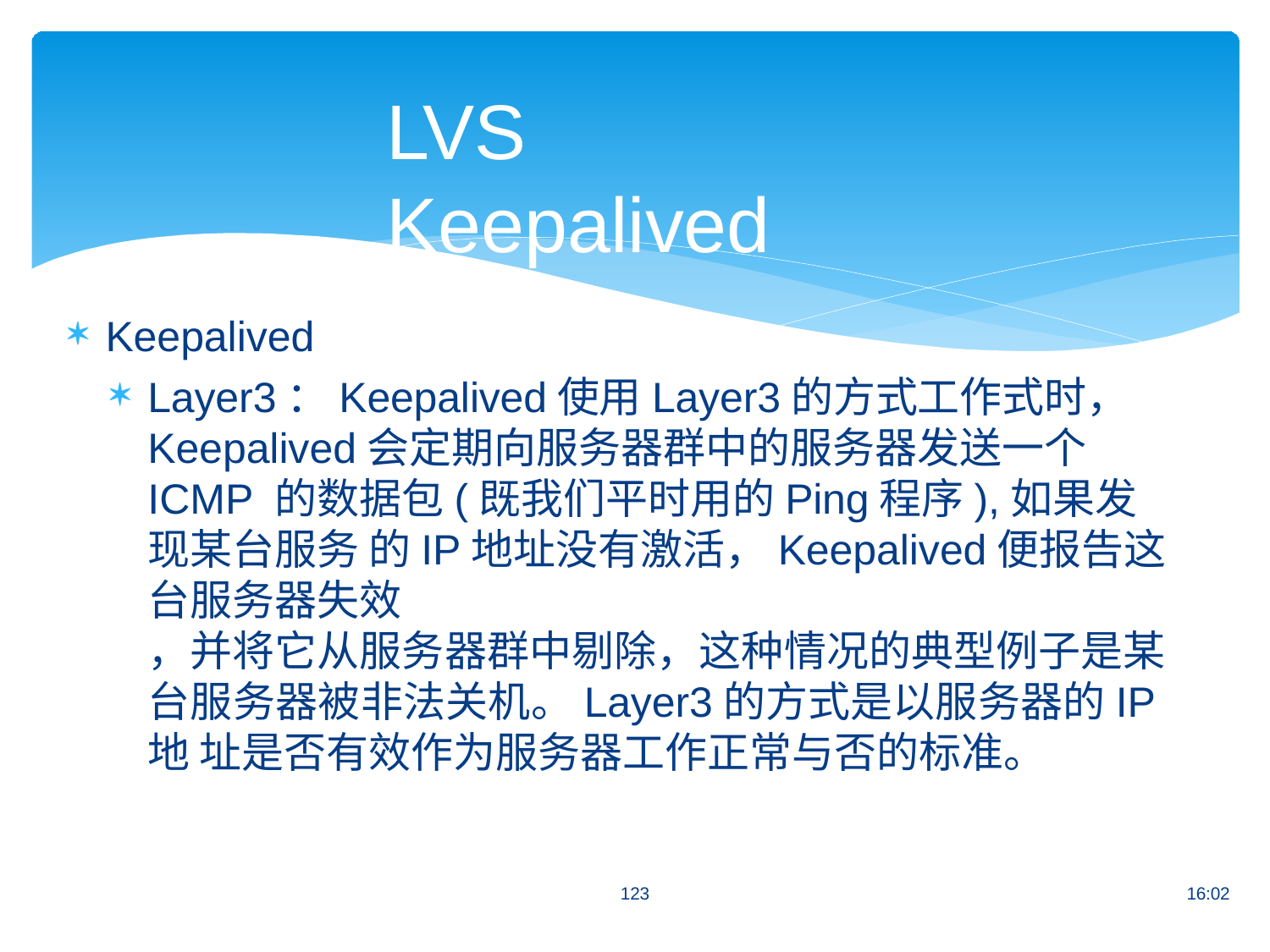

# LVS Keepalived

Keepalived
Layer3：Keepalived使用Layer3的方式工作式时，
Keepalived会定期向服务器群中的服务器发送一个ICMP 的数据包(既我们平时用的Ping程序),如果发现某台服务 的IP地址没有激活，Keepalived便报告这台服务器失效
，并将它从服务器群中剔除，这种情况的典型例子是某 台服务器被非法关机。Layer3的方式是以服务器的IP地 址是否有效作为服务器工作正常与否的标准。
123
16:02